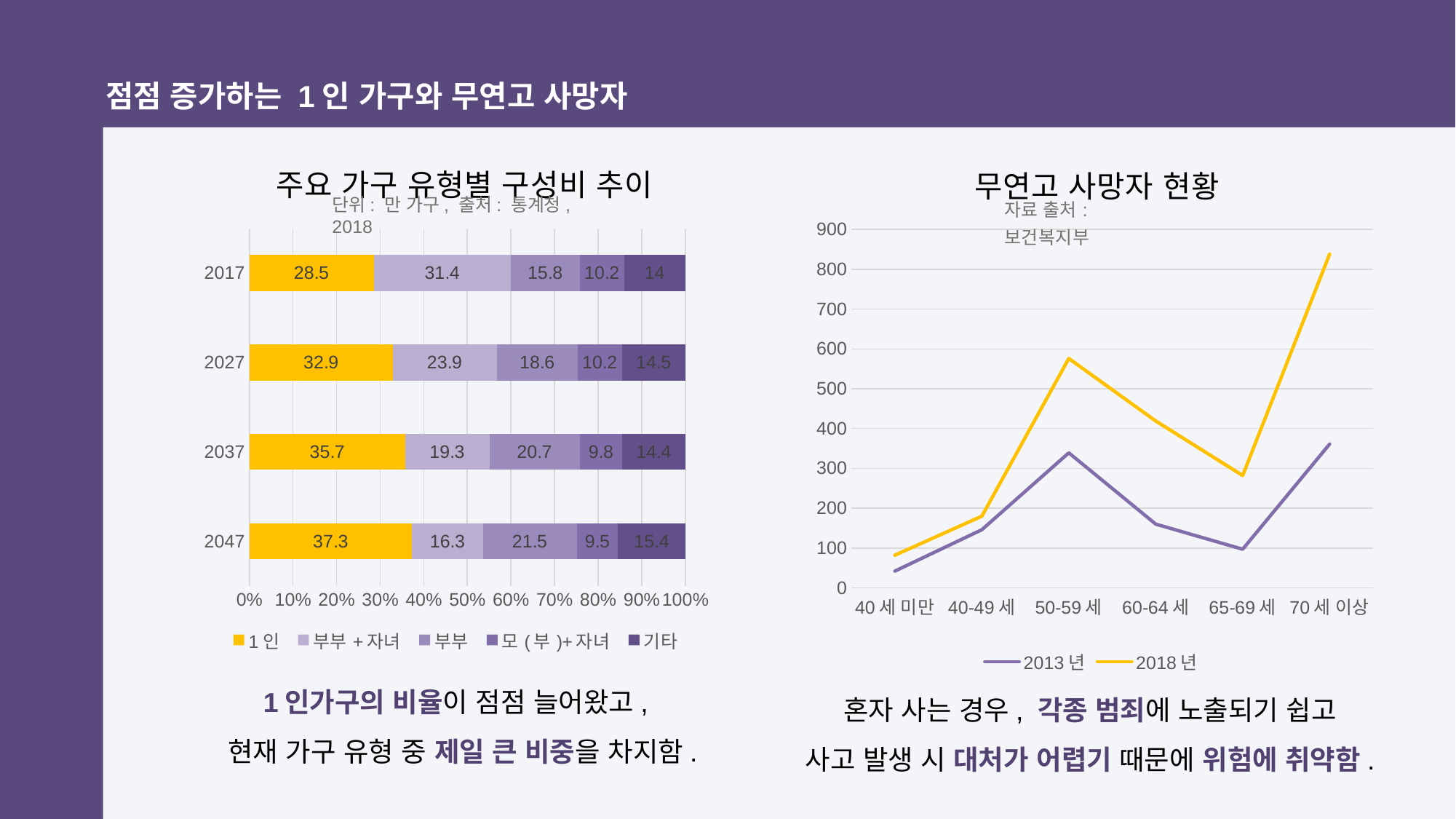

점점 증가하는 1인 가구와 무연고 사망자

### Chart: 무연고 사망자 현황

| Category | 2013년 | 2018년 |
|---|---|---|
| 40세 미만 | 42.0 | 82.0 |
| 40-49세 | 146.0 | 180.0 |
| 50-59세 | 339.0 | 576.0 |
| 60-64세 | 160.0 | 419.0 |
| 65-69세 | 97.0 | 282.0 |
| 70세 이상 | 361.0 | 838.0 |

### Chart: 주요 가구 유형별 구성비 추이

| Category | 1인 | 부부+자녀 | 부부 | 모(부)+자녀 | 기타 |
|---|---|---|---|---|---|
| 2047 | 37.3 | 16.3 | 21.5 | 9.5 | 15.4 |
| 2037 | 35.7 | 19.3 | 20.7 | 9.8 | 14.4 |
| 2027 | 32.9 | 23.9 | 18.6 | 10.2 | 14.5 |
| 2017 | 28.5 | 31.4 | 15.8 | 10.2 | 14.0 |
단위: 만 가구, 출처: 통계청, 2018
혼자 사는 경우, 각종 범죄에 노출되기 쉽고
사고 발생 시 대처가 어렵기 때문에 위험에 취약함.
1인가구의 비율이 점점 늘어왔고,
현재 가구 유형 중 제일 큰 비중을 차지함.